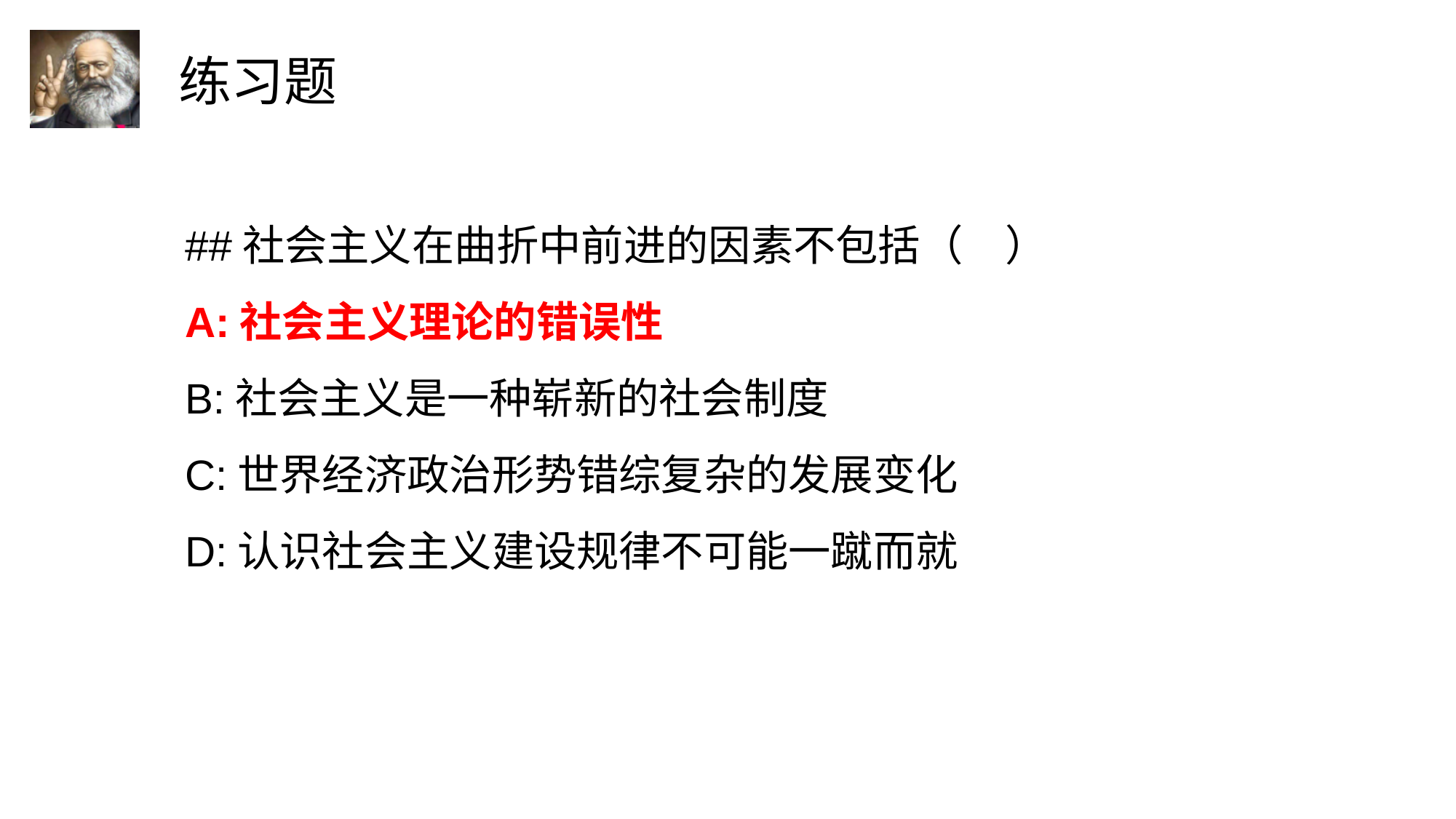

##社会主义在曲折中前进的因素不包括（　）
A:社会主义理论的错误性
B:社会主义是一种崭新的社会制度
C:世界经济政治形势错综复杂的发展变化
D:认识社会主义建设规律不可能一蹴而就